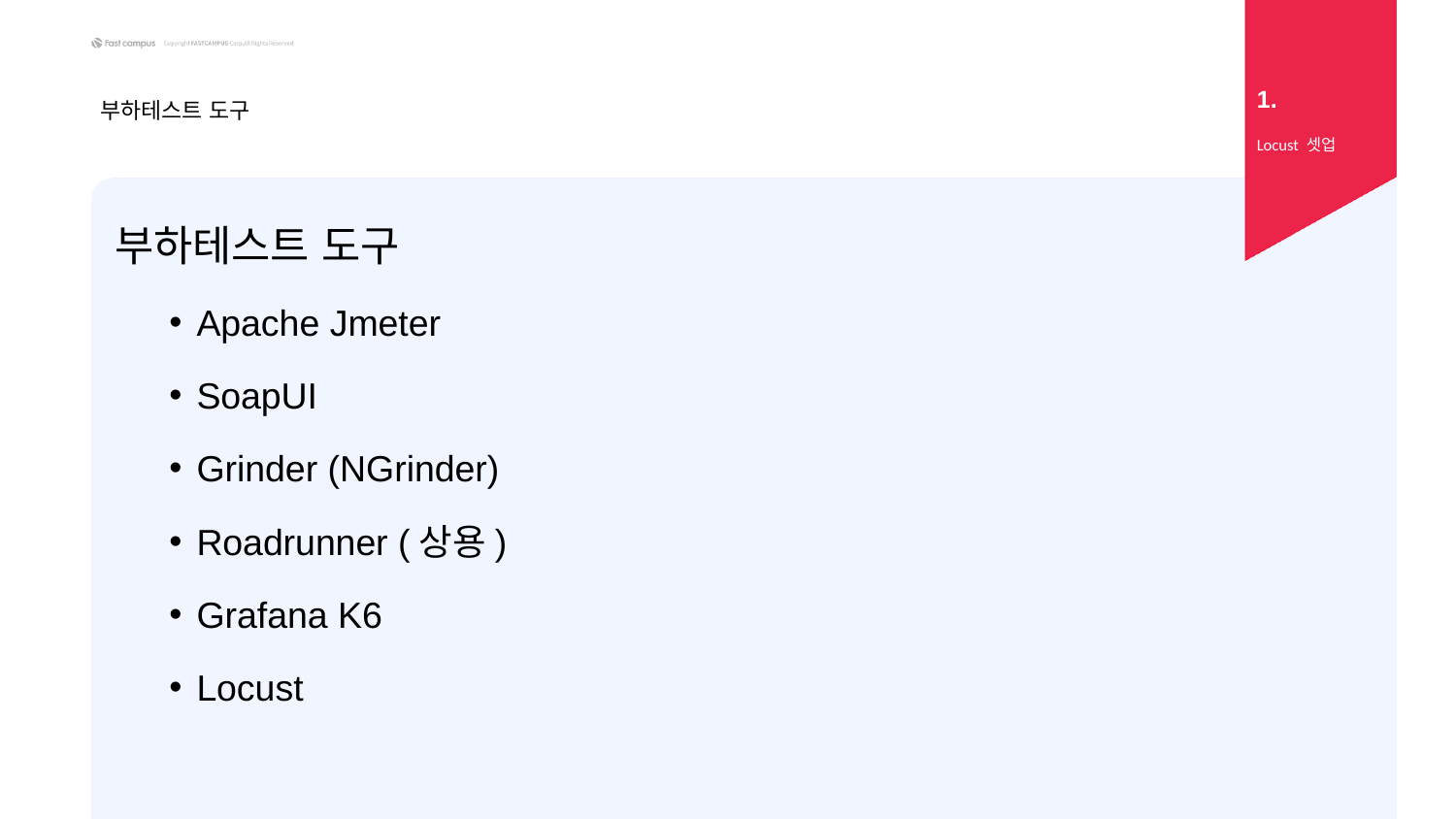

1.
# 부하테스트 도구
Locust 셋업
부하테스트 도구
Apache Jmeter
SoapUI
Grinder (NGrinder)
Roadrunner (상용)
Grafana K6
Locust